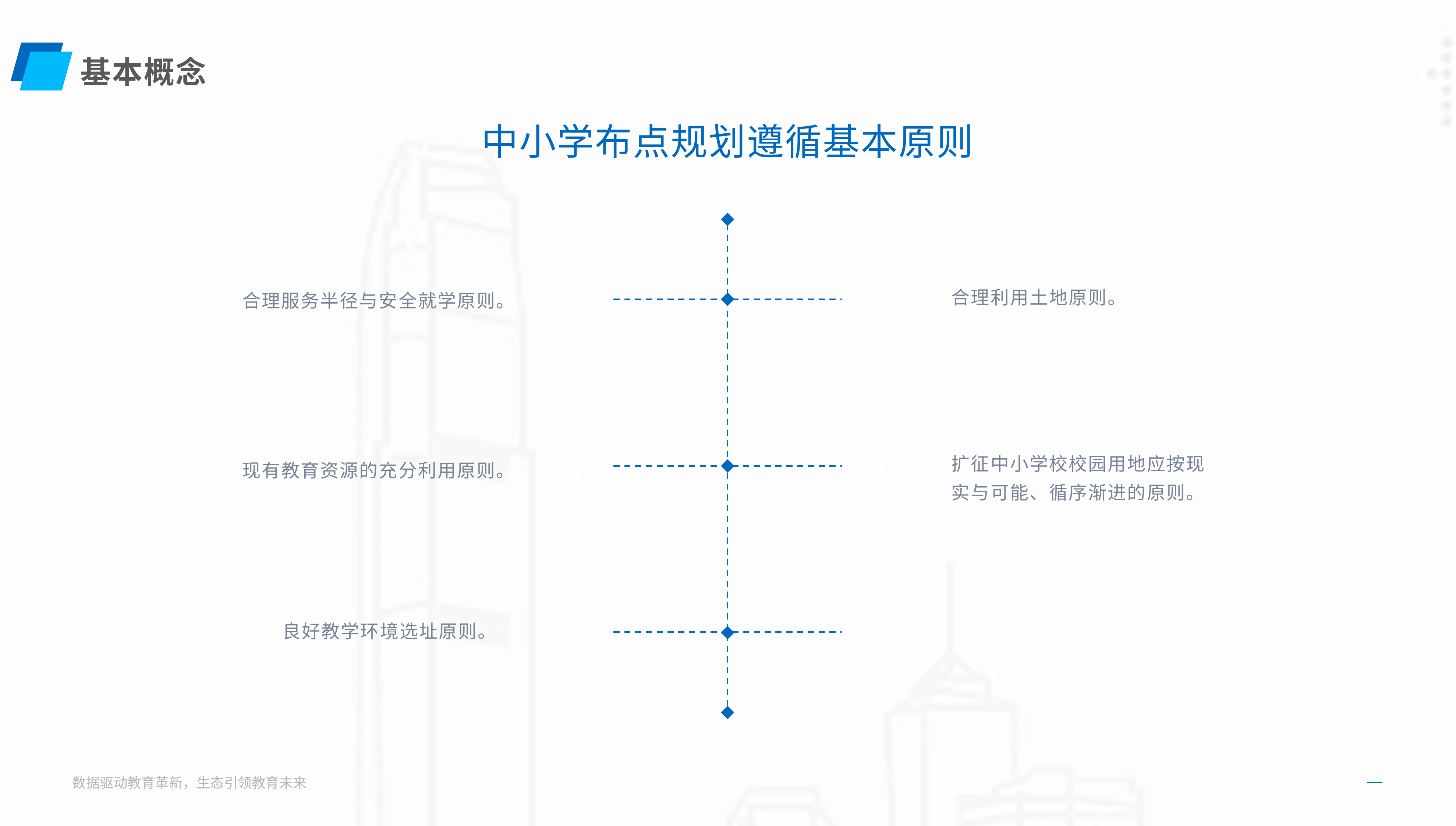

基本概念
中小学布点规划遵循基本原则

4
1
合理利用土地原则。
合理服务半径与安全就学原则。

2
5
扩征中小学校校园用地应按现实与可能、循序渐进的原则。

现有教育资源的充分利用原则。

3
良好教学环境选址原则。